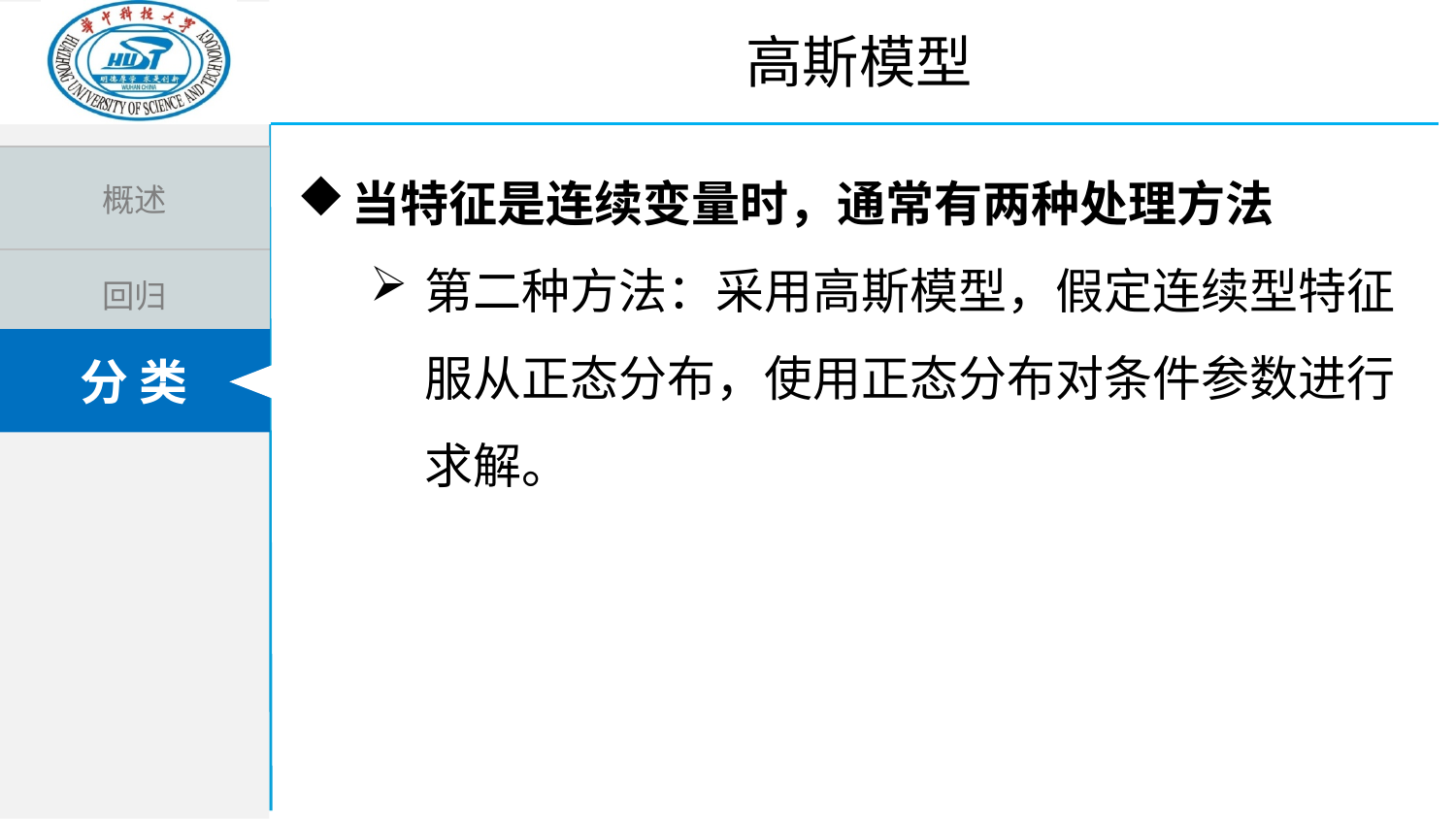

高斯模型
当特征是连续变量时，通常有两种处理方法
第二种方法：采用高斯模型，假定连续型特征服从正态分布，使用正态分布对条件参数进行求解。